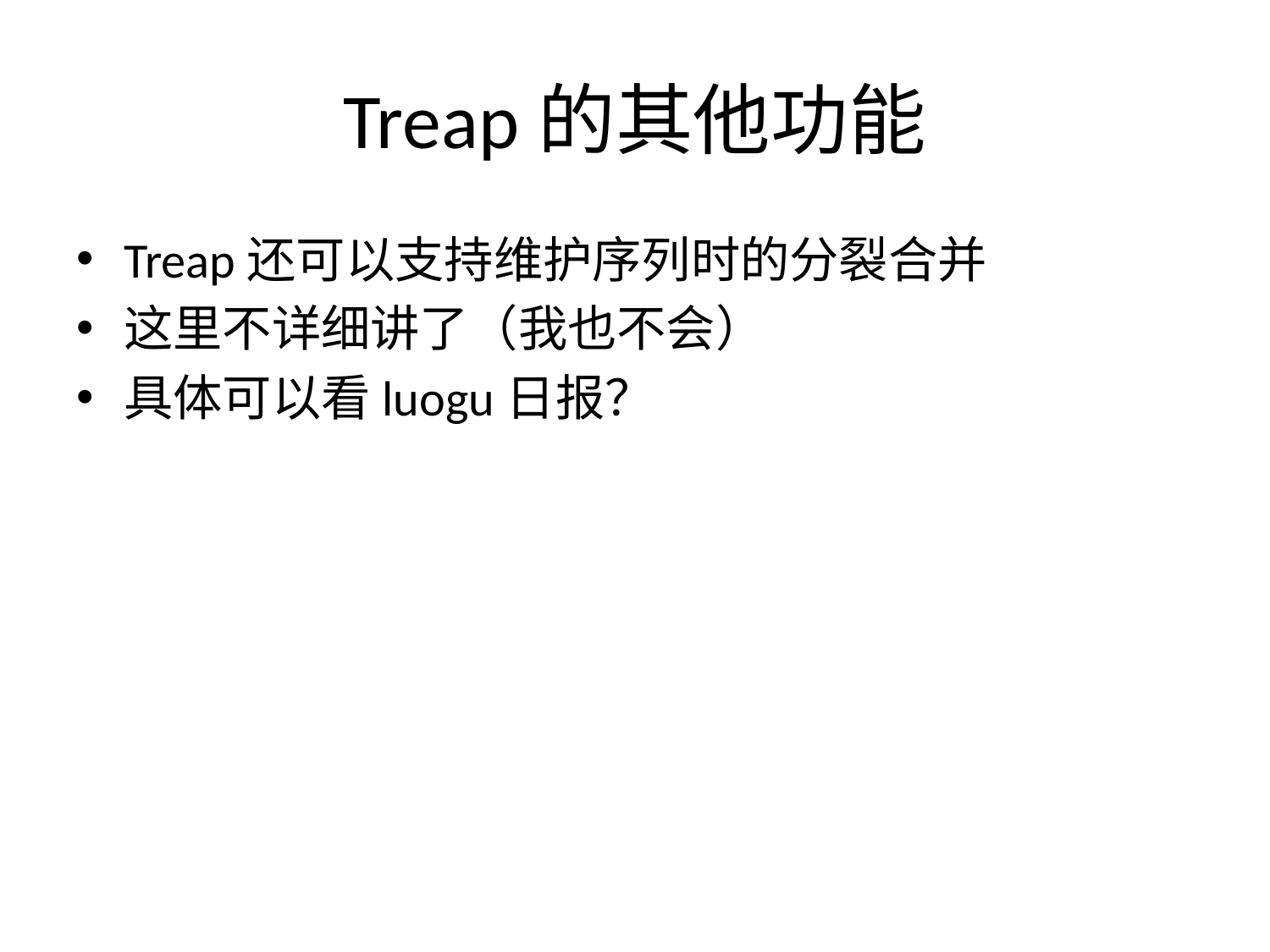

# Treap的其他功能
Treap还可以支持维护序列时的分裂合并
这里不详细讲了（我也不会）
具体可以看luogu日报？